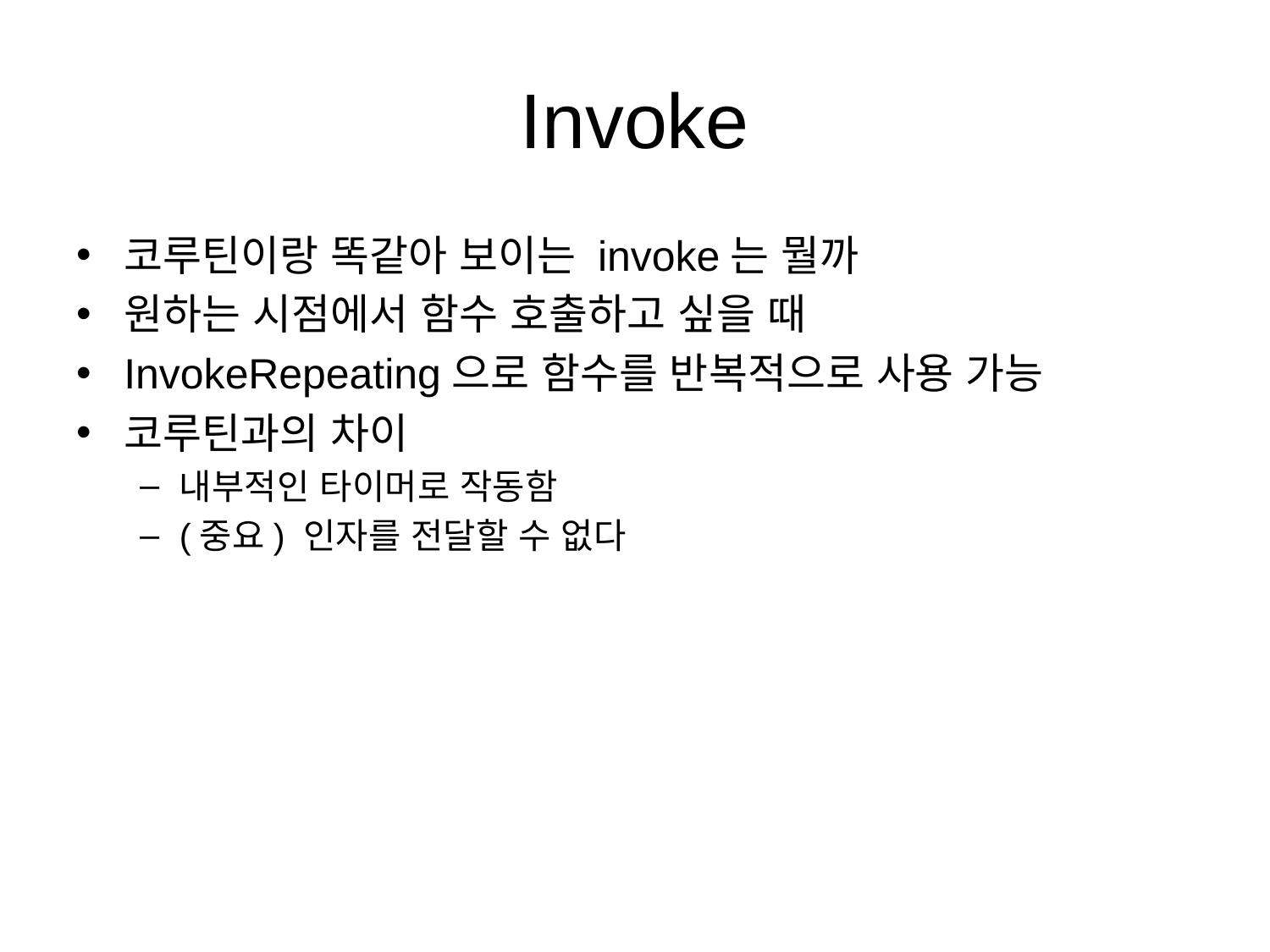

# Invoke
코루틴이랑 똑같아 보이는 invoke는 뭘까
원하는 시점에서 함수 호출하고 싶을 때
InvokeRepeating으로 함수를 반복적으로 사용 가능
코루틴과의 차이
내부적인 타이머로 작동함
(중요) 인자를 전달할 수 없다